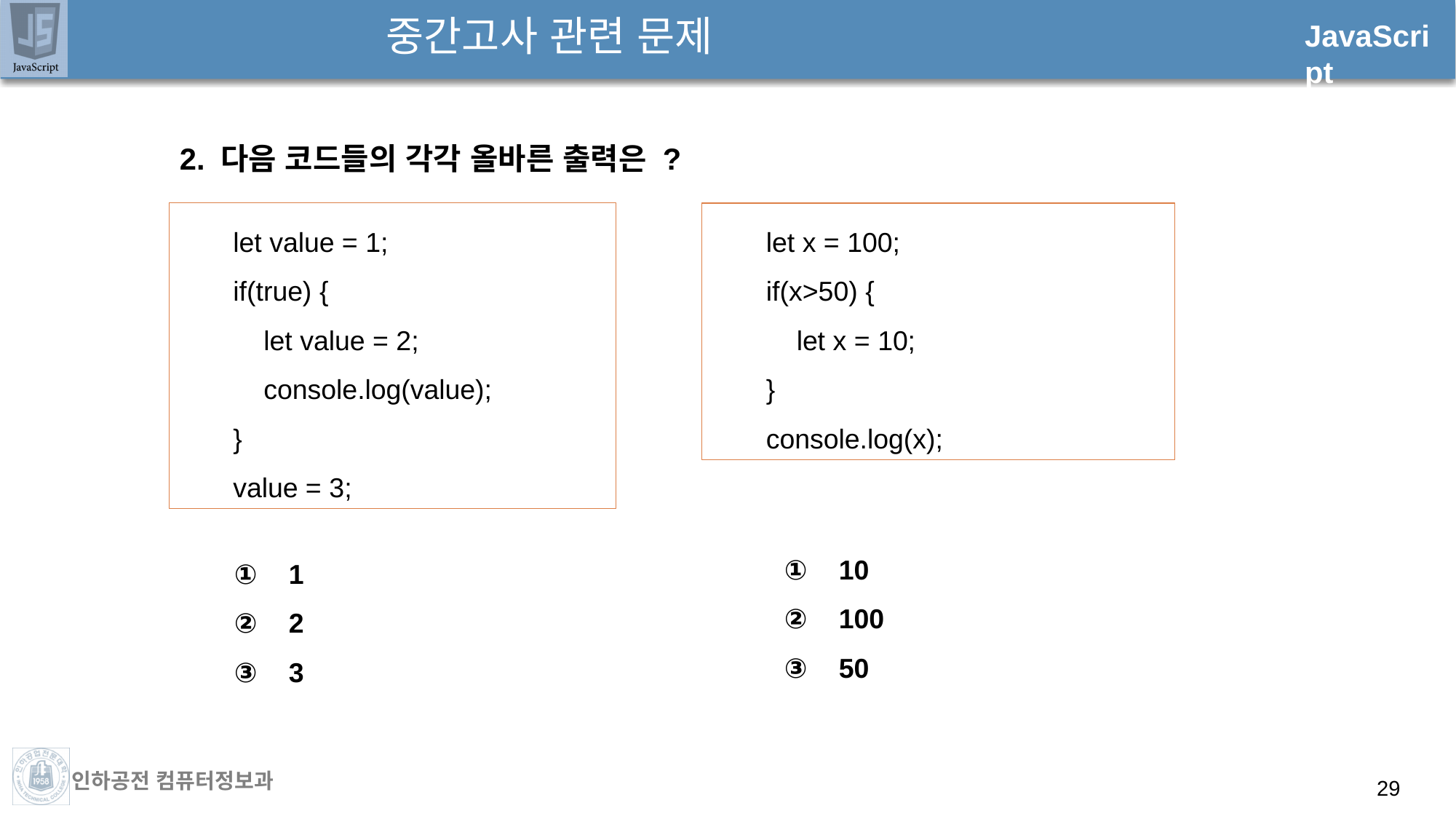

# 중간고사 관련 문제

2. 다음 코드들의 각각 올바른 출력은 ?

1
2
3
       let value = 1;
       if(true) {
           let value = 2;
           console.log(value);
       }
       value = 3;
       let x = 100;
       if(x>50) {
           let x = 10;
       }
       console.log(x);
10
100
50